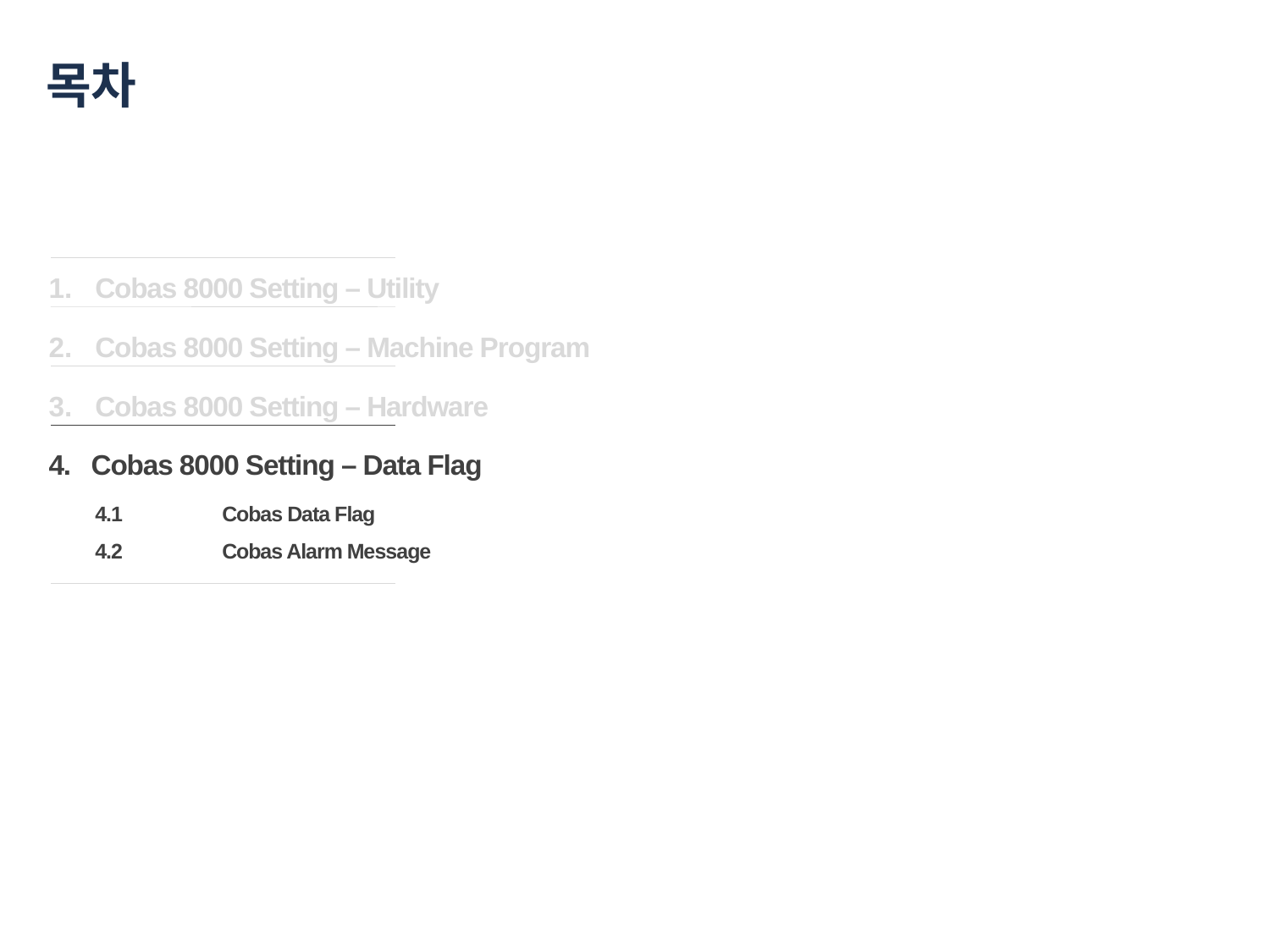

# 목차
Cobas 8000 Setting – Utility
Cobas 8000 Setting – Machine Program
Cobas 8000 Setting – Hardware
4.   Cobas 8000 Setting – Data Flag
	4.1	Cobas Data Flag
	4.2	Cobas Alarm Message